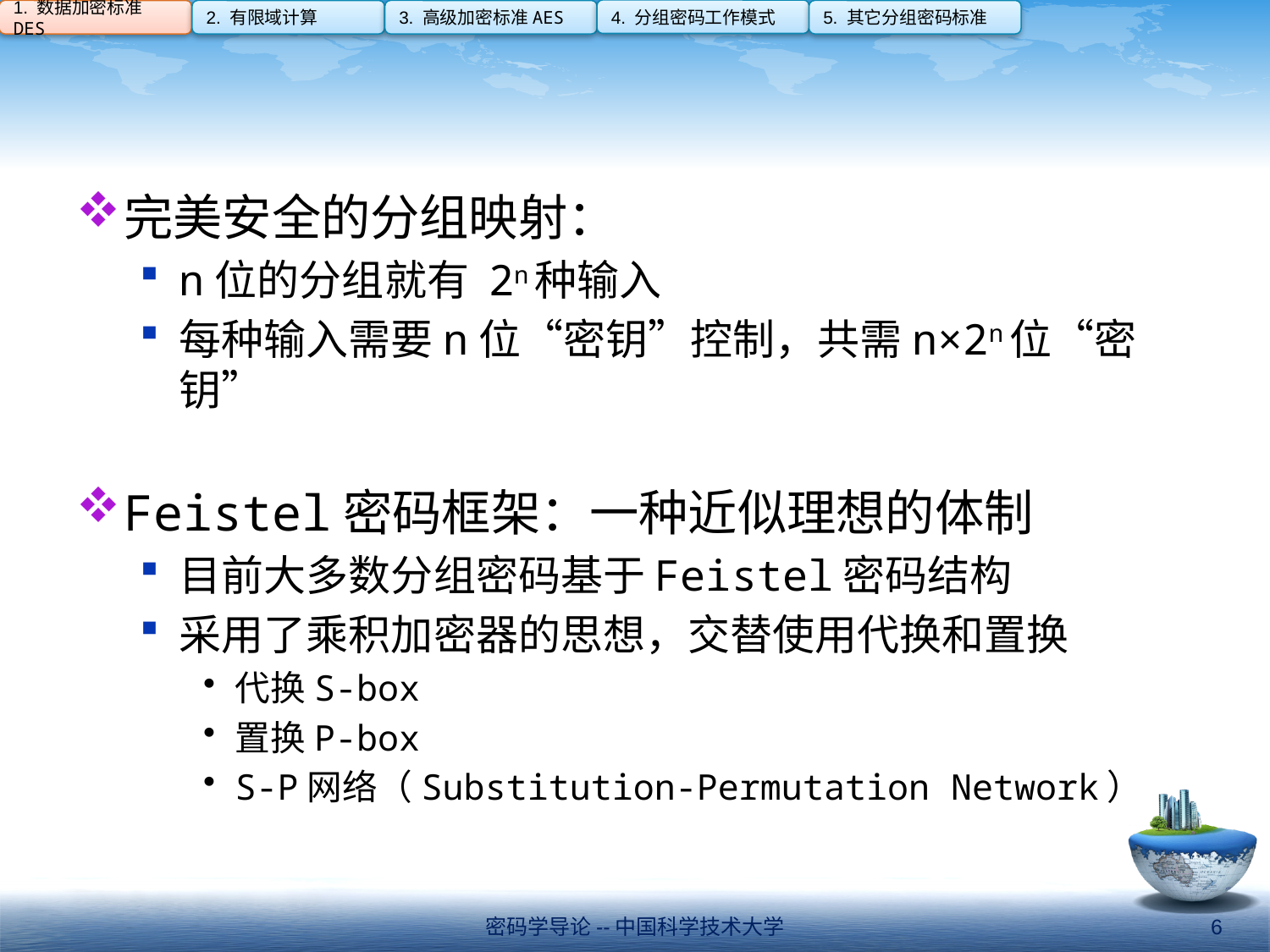

4. 分组密码工作模式
1. 数据加密标准DES
2. 有限域计算
3. 高级加密标准AES
5. 其它分组密码标准
#
完美安全的分组映射：
n位的分组就有 2n种输入
每种输入需要n位“密钥”控制，共需n×2n位“密钥”

Feistel密码框架：一种近似理想的体制
目前大多数分组密码基于Feistel密码结构
采用了乘积加密器的思想，交替使用代换和置换
代换S-box
置换P-box
S-P网络（Substitution-Permutation Network）
密码学导论--中国科学技术大学
6